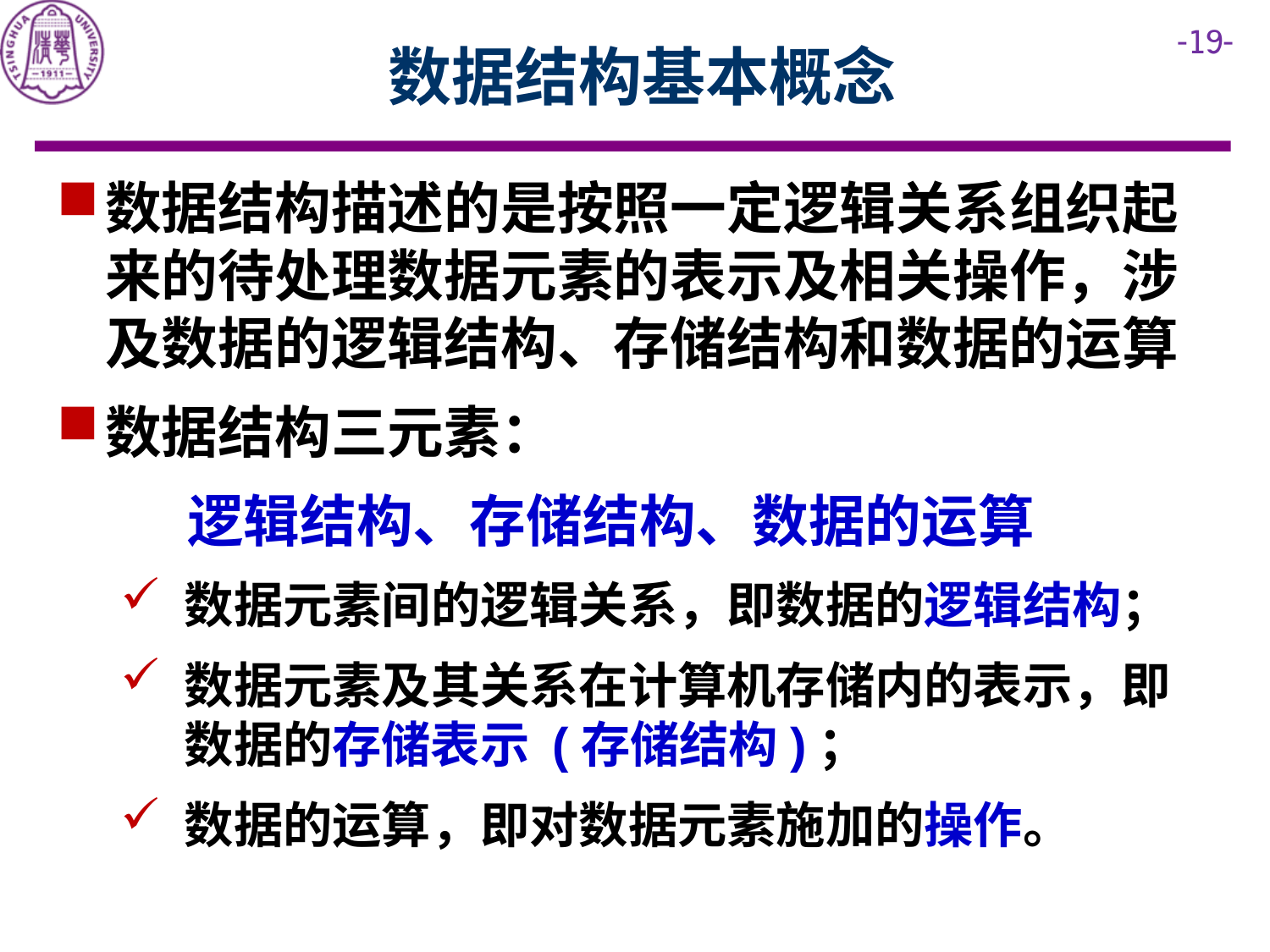

# 数据结构基本概念
数据结构描述的是按照一定逻辑关系组织起来的待处理数据元素的表示及相关操作，涉及数据的逻辑结构、存储结构和数据的运算
数据结构三元素：
         逻辑结构、存储结构、数据的运算
数据元素间的逻辑关系，即数据的逻辑结构；
数据元素及其关系在计算机存储内的表示，即数据的存储表示 (存储结构)；
数据的运算，即对数据元素施加的操作。